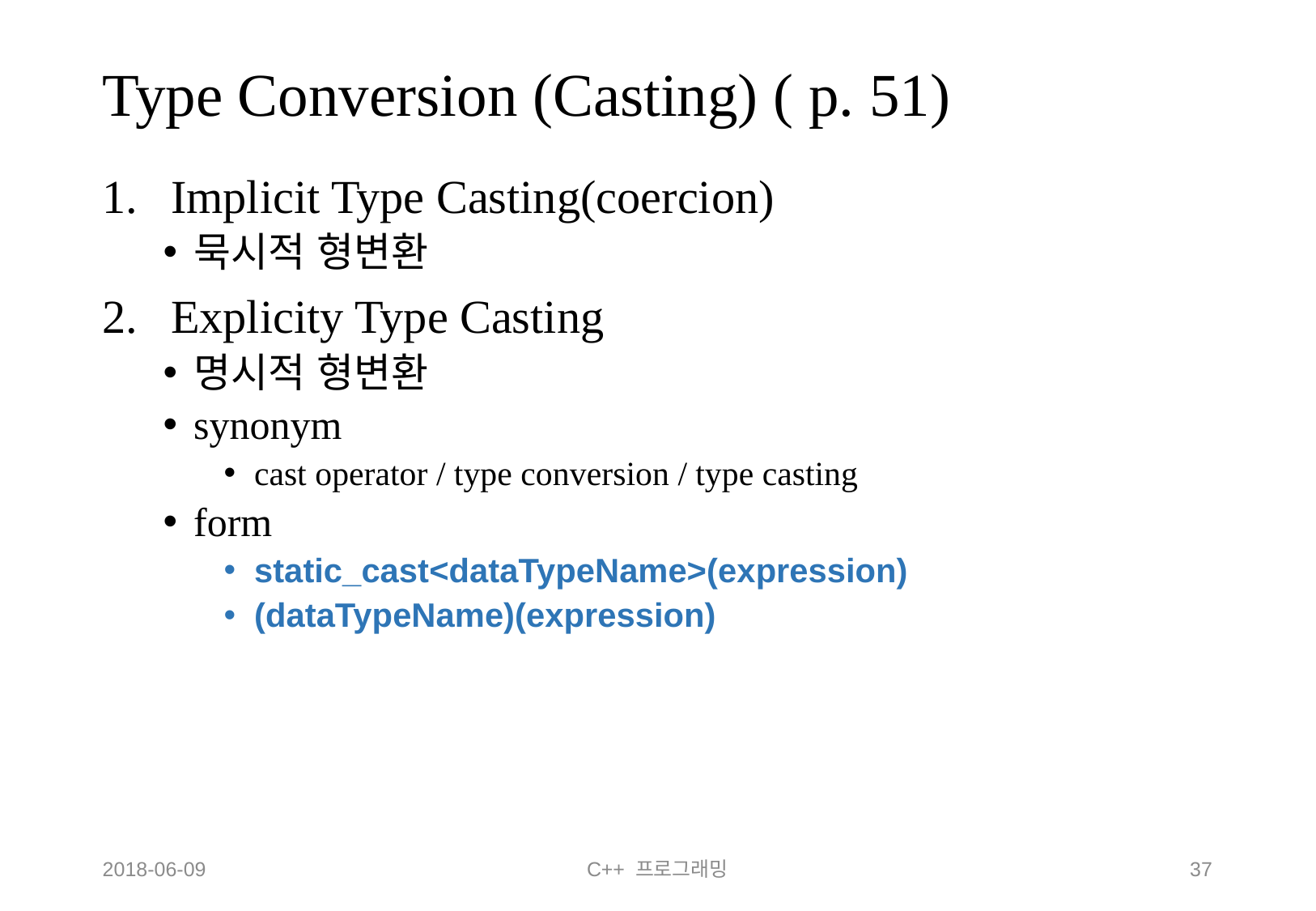

# Type Conversion (Casting) ( p. 51)
Implicit Type Casting(coercion)
묵시적 형변환
Explicity Type Casting
명시적 형변환
synonym
cast operator / type conversion / type casting
form
static_cast<dataTypeName>(expression)
(dataTypeName)(expression)

2018-06-09
C++ 프로그래밍
37